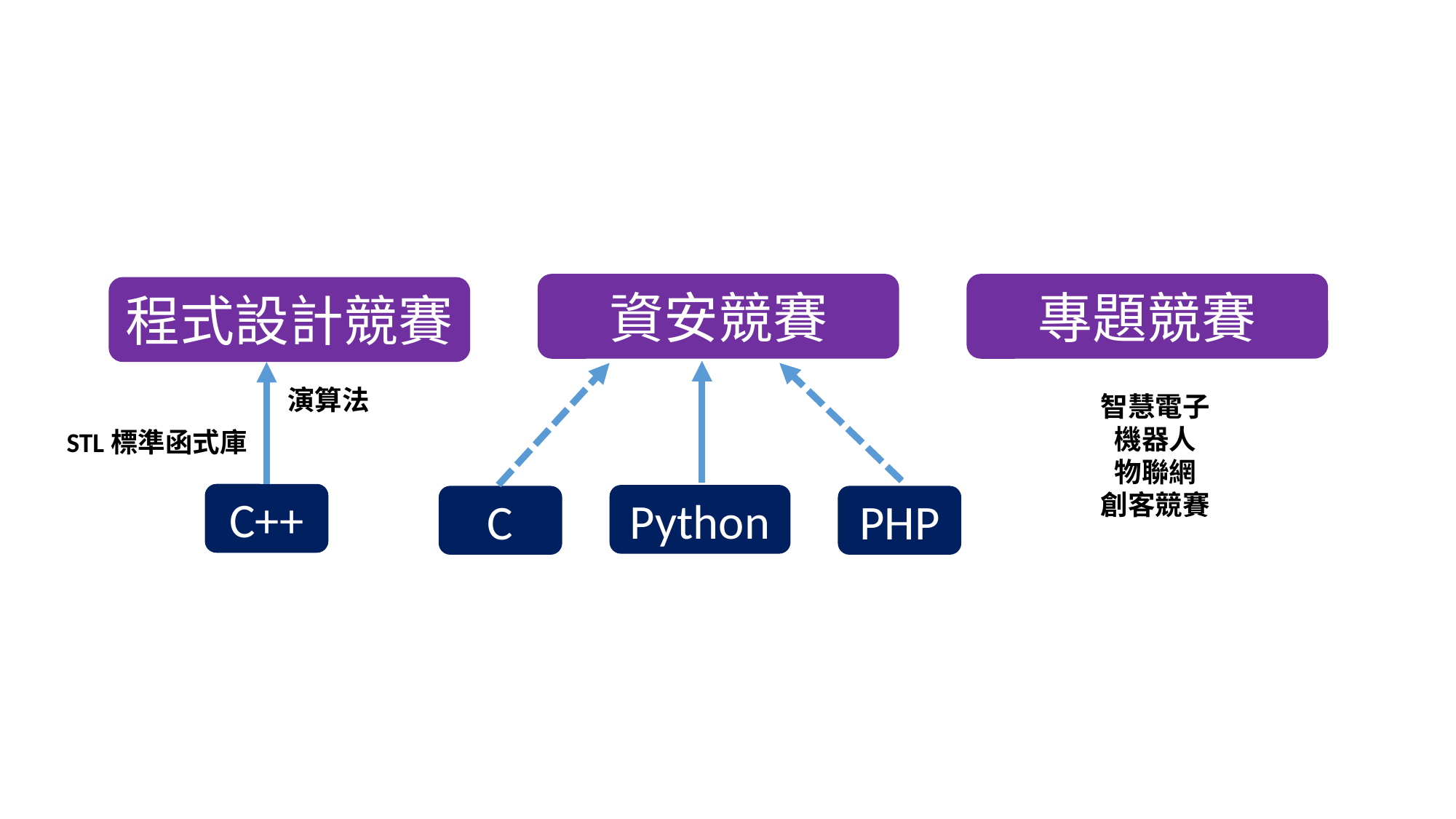

資安競賽
專題競賽
程式設計競賽
演算法
智慧電子
機器人
物聯網
創客競賽
STL標準函式庫
C++
Python
C
PHP